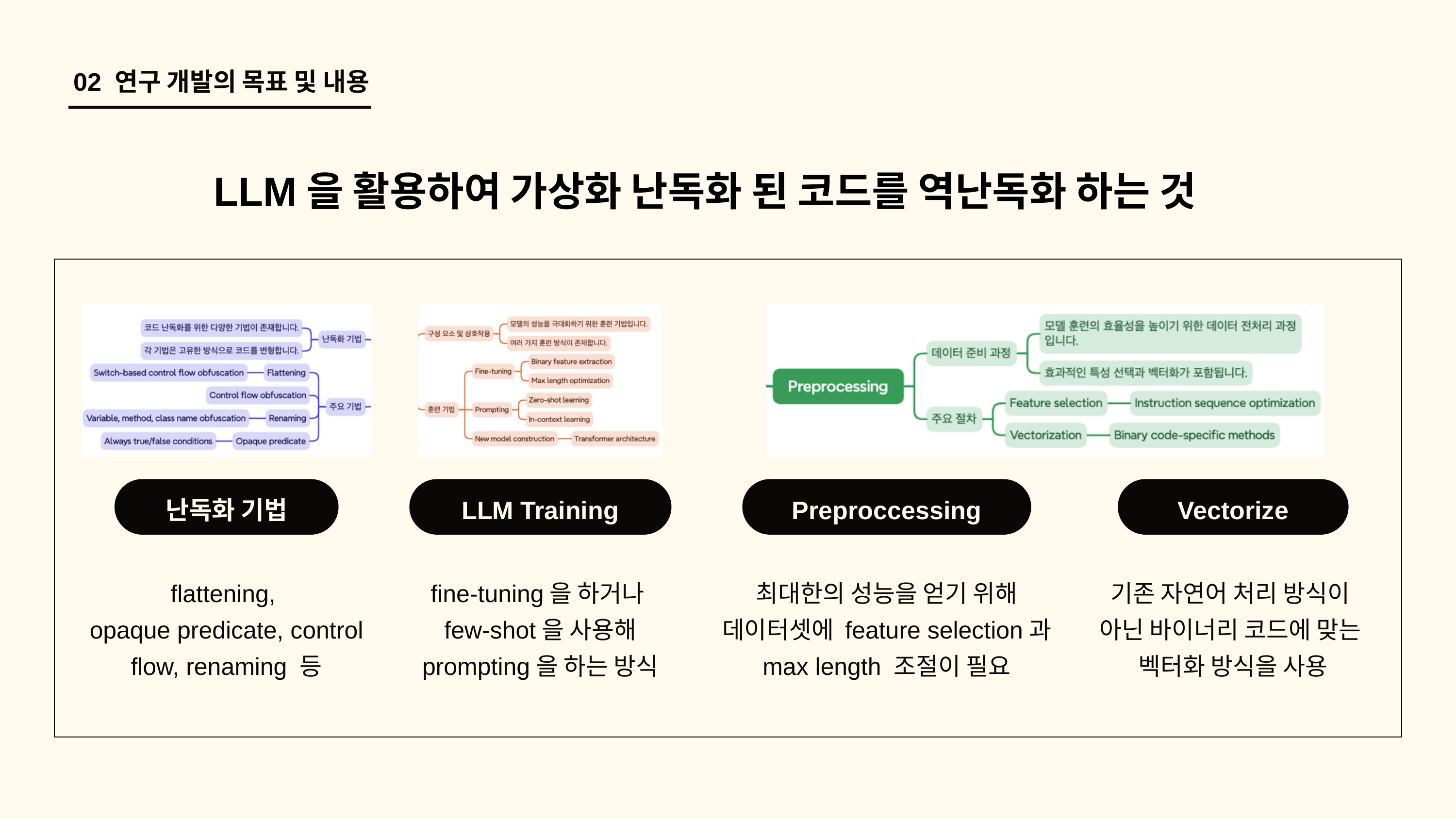

02 연구 개발의 목표 및 내용

LLM을 활용하여 가상화 난독화 된 코드를 역난독화 하는 것

난독화 기법
flattening,
opaque predicate, control flow, renaming 등

LLM Training
fine-tuning을 하거나
few-shot을 사용해 prompting을 하는 방식

Preproccessing
최대한의 성능을 얻기 위해
데이터셋에 feature selection과 max length 조절이 필요

Vectorize
기존 자연어 처리 방식이
아닌 바이너리 코드에 맞는
벡터화 방식을 사용